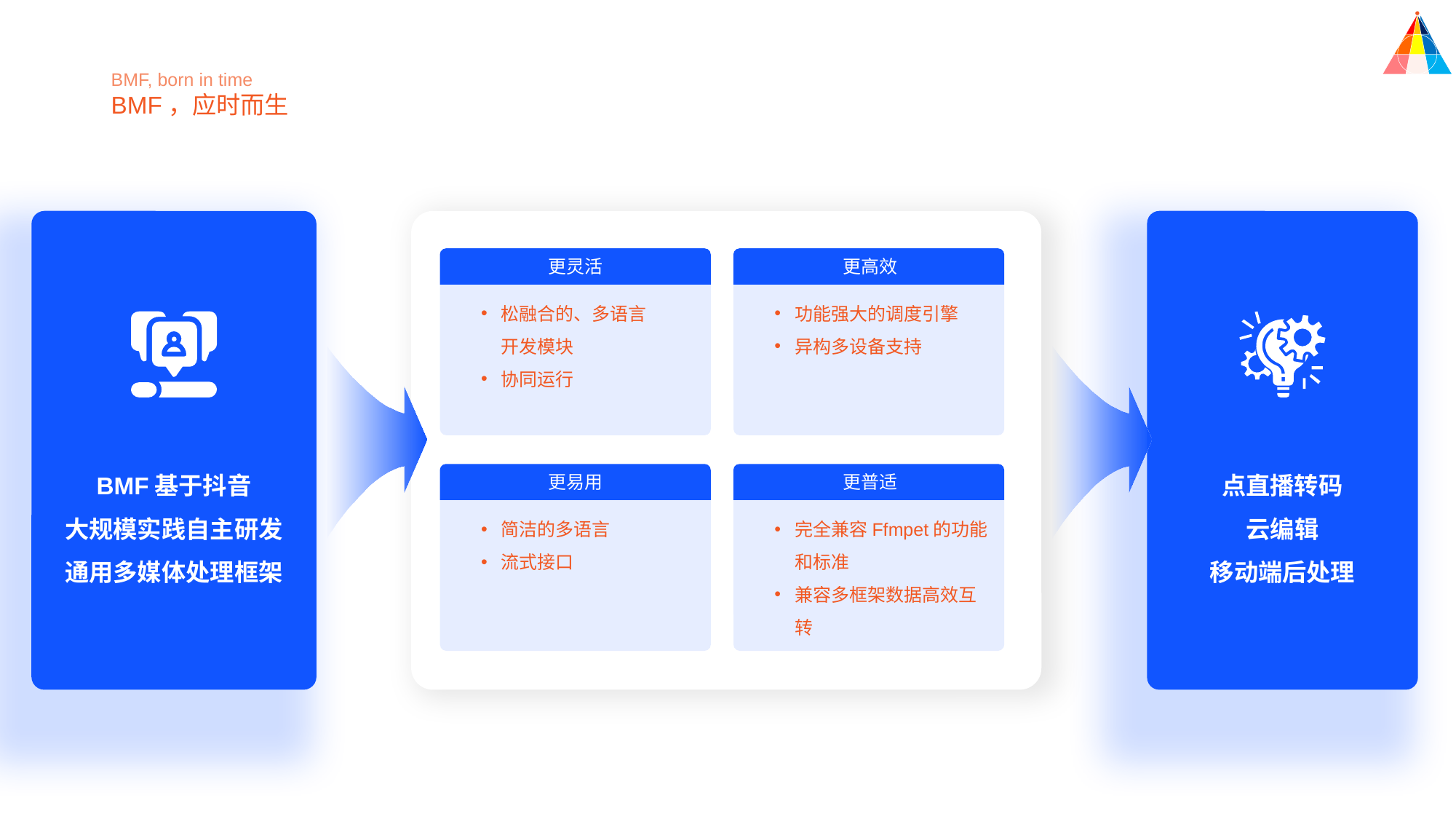

BMF, born in time
BMF，应时而生

更灵活
更高效

松融合的、多语言
    开发模块
协同运行
功能强大的调度引擎
异构多设备支持

点直播转码
云编辑
移动端后处理
BMF基于抖音
大规模实践自主研发
通用多媒体处理框架

更易用
更普适

简洁的多语言
流式接口
完全兼容Ffmpet的功能和标准
兼容多框架数据高效互转